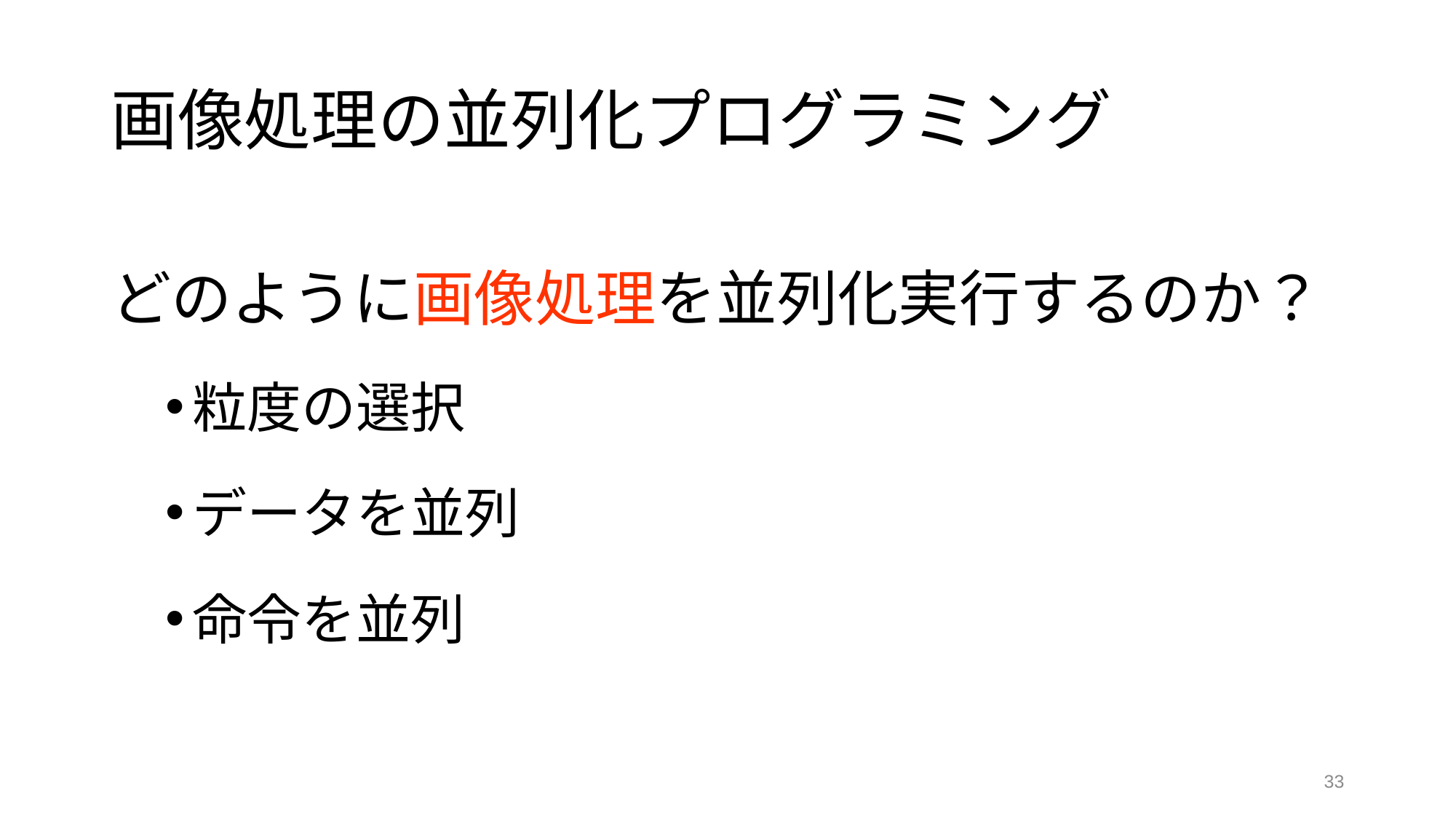

# 画像処理の並列化プログラミング
どのように画像処理を並列化実行するのか？
粒度の選択
データを並列
命令を並列
33